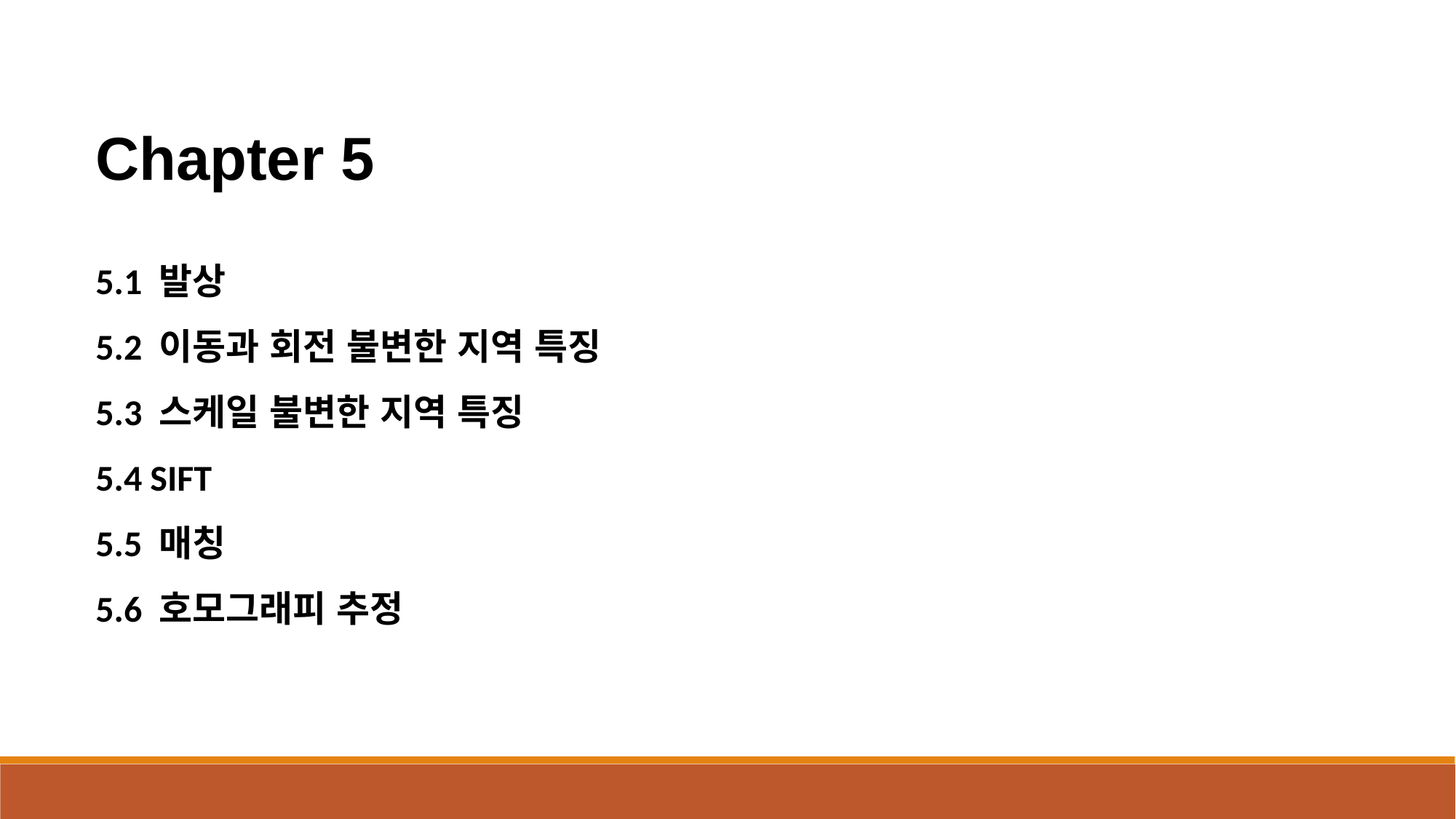

Chapter 5

5.1 발상
5.2 이동과 회전 불변한 지역 특징
5.3 스케일 불변한 지역 특징
5.4 SIFT
5.5 매칭
5.6 호모그래피 추정